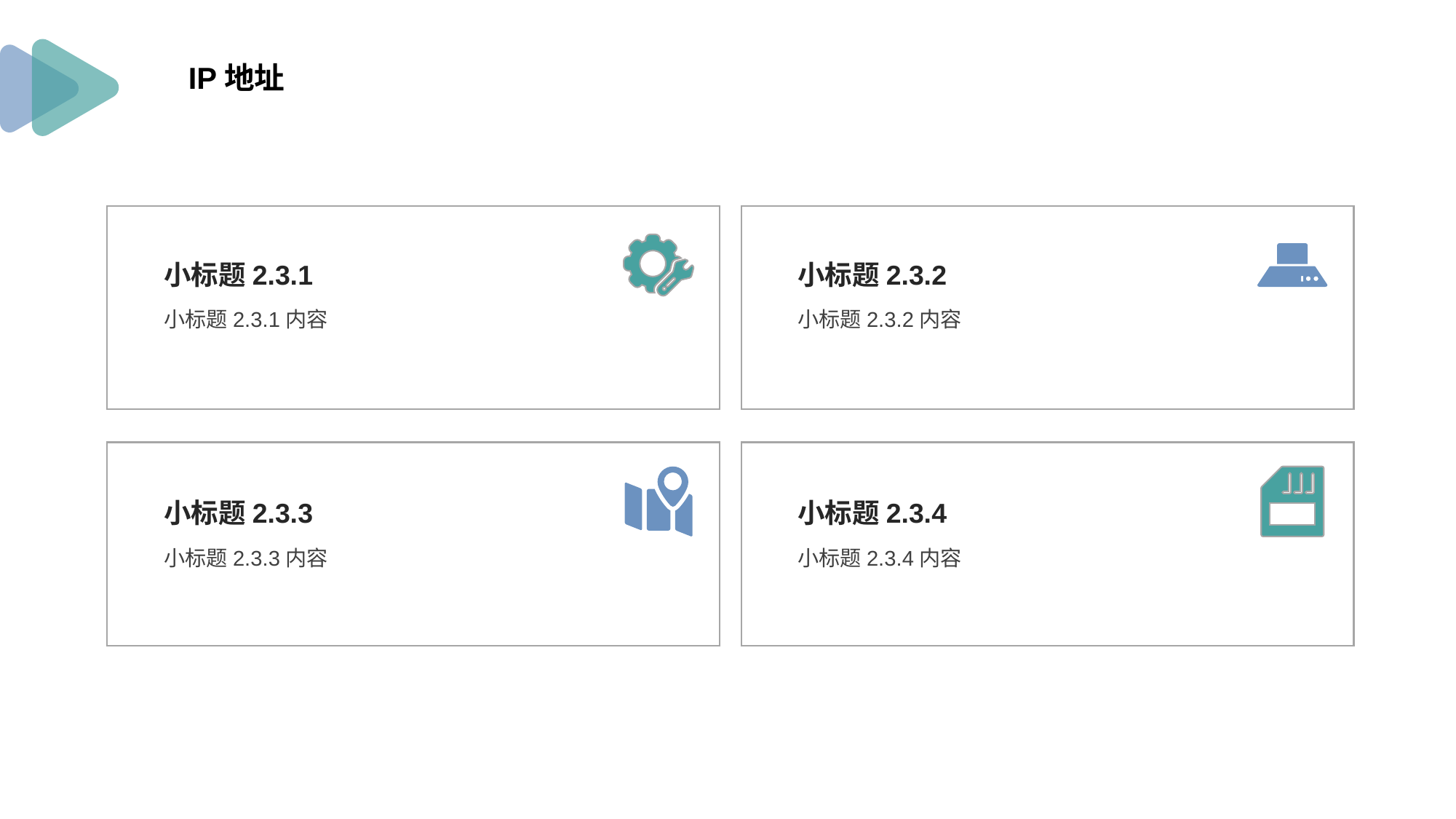

IP地址

小标题2.3.1
小标题2.3.1内容

小标题2.3.2
小标题2.3.2内容

小标题2.3.3
小标题2.3.3内容

小标题2.3.4
小标题2.3.4内容